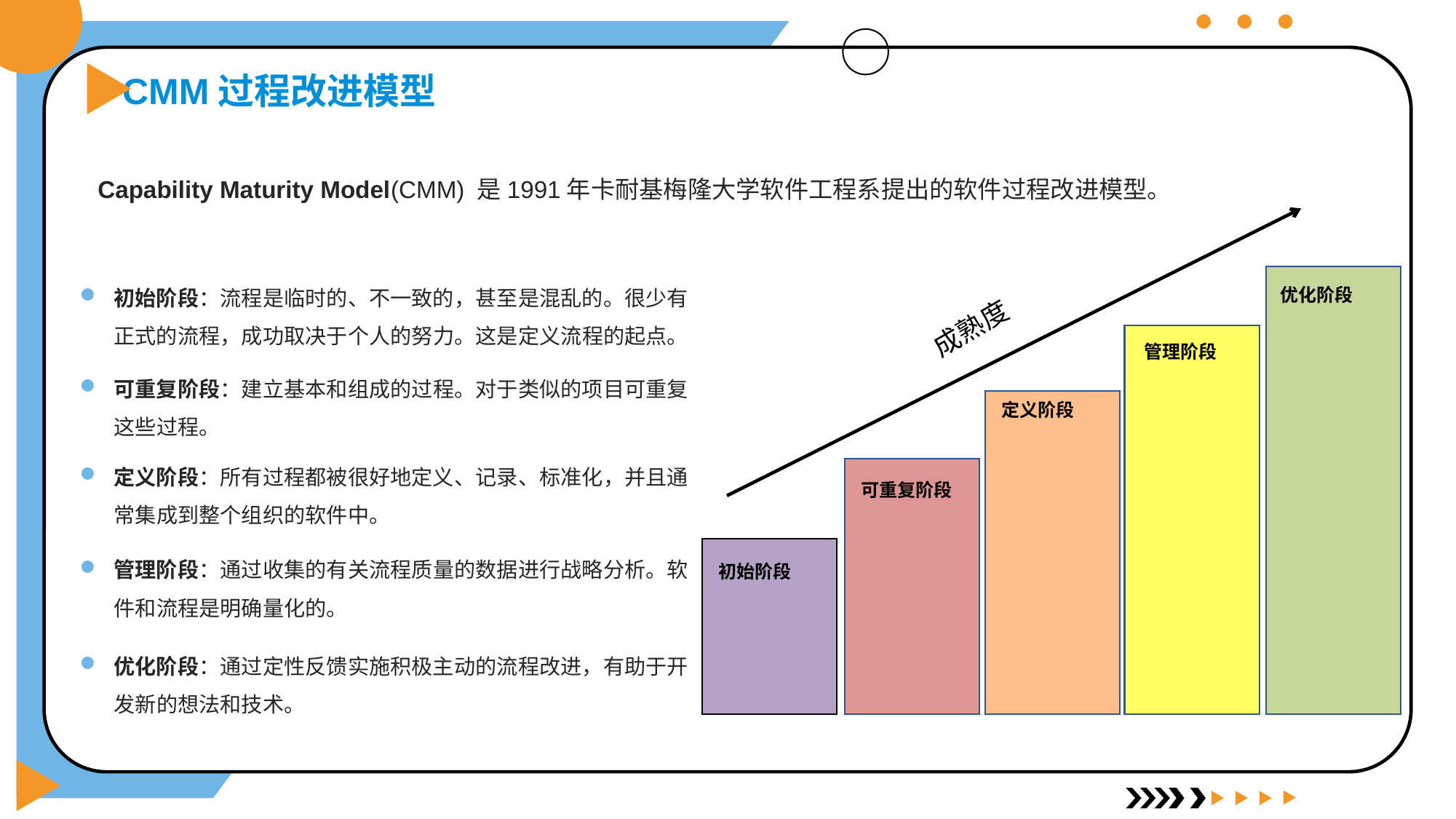

建立基本和组成的过程。对于类似的项目重复这些过程。
CMM过程改进模型

Capability Maturity Model(CMM) 是1991年卡耐基梅隆大学软件工程系提出的软件过程改进模型。
初始阶段：流程是临时的、不一致的，甚至是混乱的。很少有正式的流程，成功取决于个人的努力。这是定义流程的起点。

优化阶段
成熟度

管理阶段
可重复阶段：建立基本和组成的过程。对于类似的项目可重复这些过程。

定义阶段
定义阶段：所有过程都被很好地定义、记录、标准化，并且通常集成到整个组织的软件中。

可重复阶段
管理阶段：通过收集的有关流程质量的数据进行战略分析。软件和流程是明确量化的。

初始阶段
优化阶段：通过定性反馈实施积极主动的流程改进，有助于开发新的想法和技术。